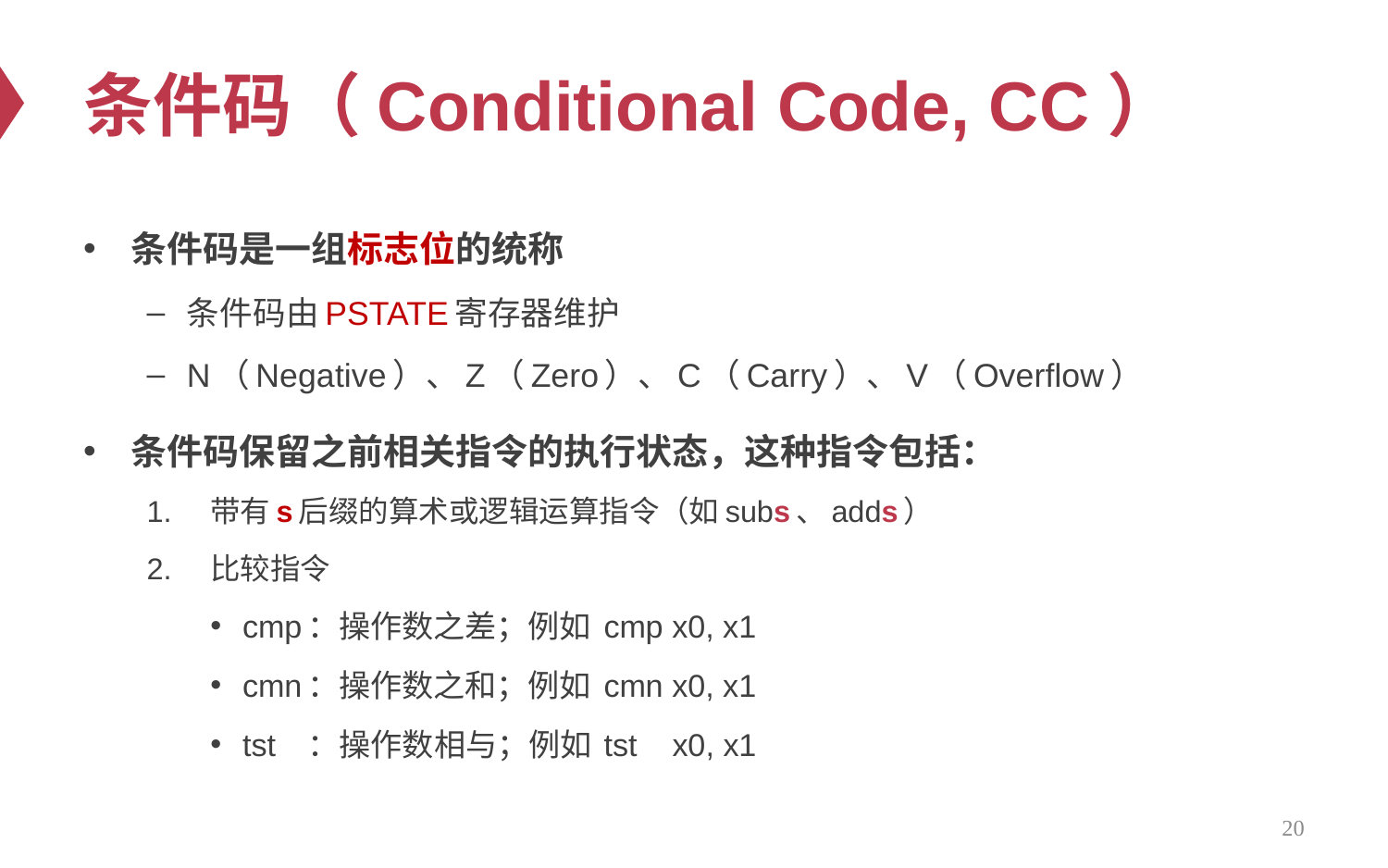

# 条件码（Conditional Code, CC）
条件码是一组标志位的统称
条件码由PSTATE寄存器维护
N（Negative）、Z（Zero）、C（Carry）、V（Overﬂow）
条件码保留之前相关指令的执行状态，这种指令包括：
带有s后缀的算术或逻辑运算指令（如subs、adds）
比较指令
cmp：操作数之差；例如 cmp x0, x1
cmn：操作数之和；例如 cmn x0, x1
tst   ：操作数相与；例如 tst    x0, x1

20